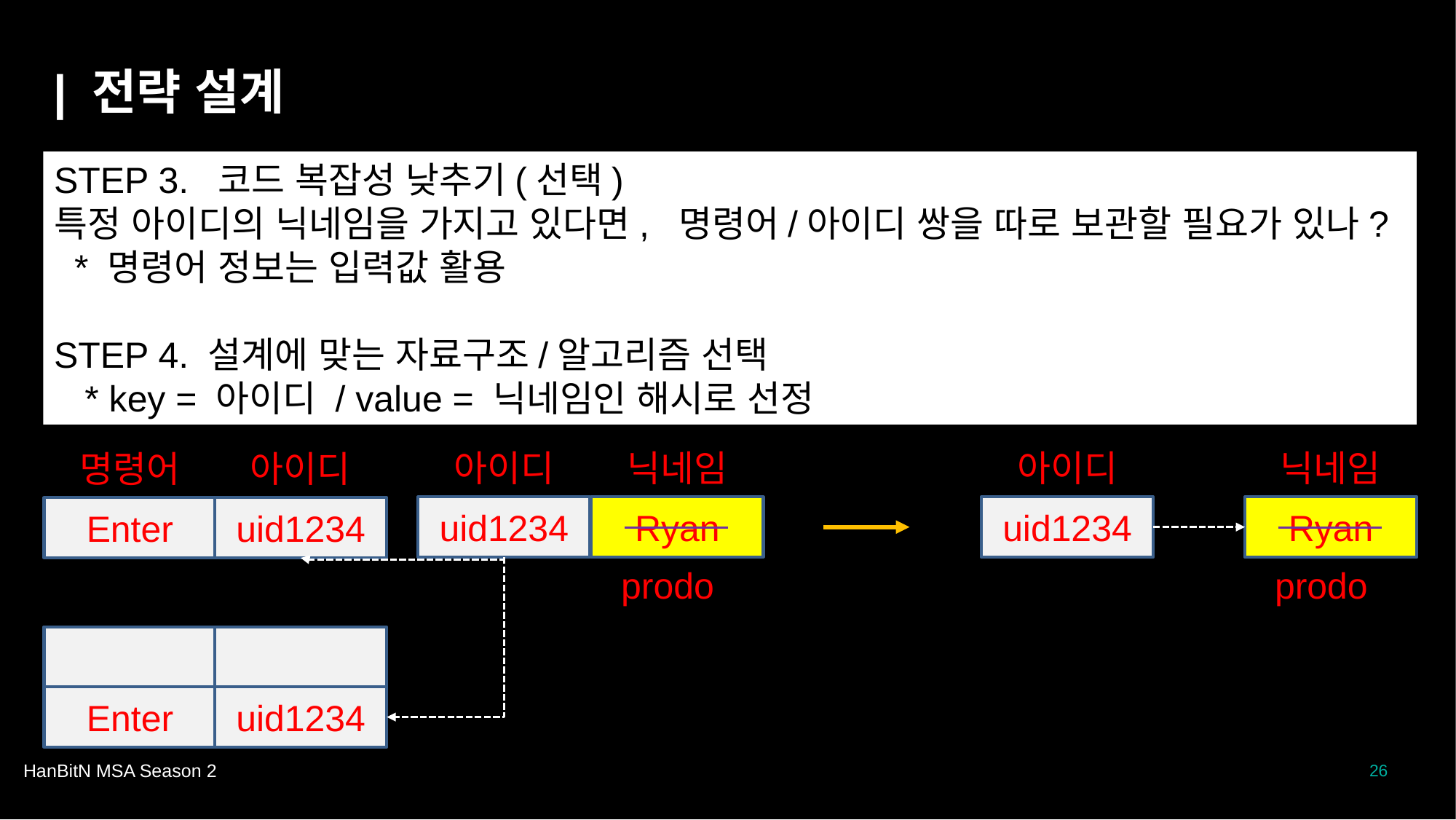

| 전략 설계
STEP 3.  코드 복잡성 낮추기(선택)
특정 아이디의 닉네임을 가지고 있다면,  명령어/아이디 쌍을 따로 보관할 필요가 있나?
  * 명령어 정보는 입력값 활용

STEP 4. 설계에 맞는 자료구조/알고리즘 선택
   * key = 아이디 / value = 닉네임인 해시로 선정
아이디
닉네임
아이디
닉네임
명령어
아이디
uid1234
Ryan
uid1234
Ryan
Enter
uid1234
prodo
prodo

Enter
uid1234